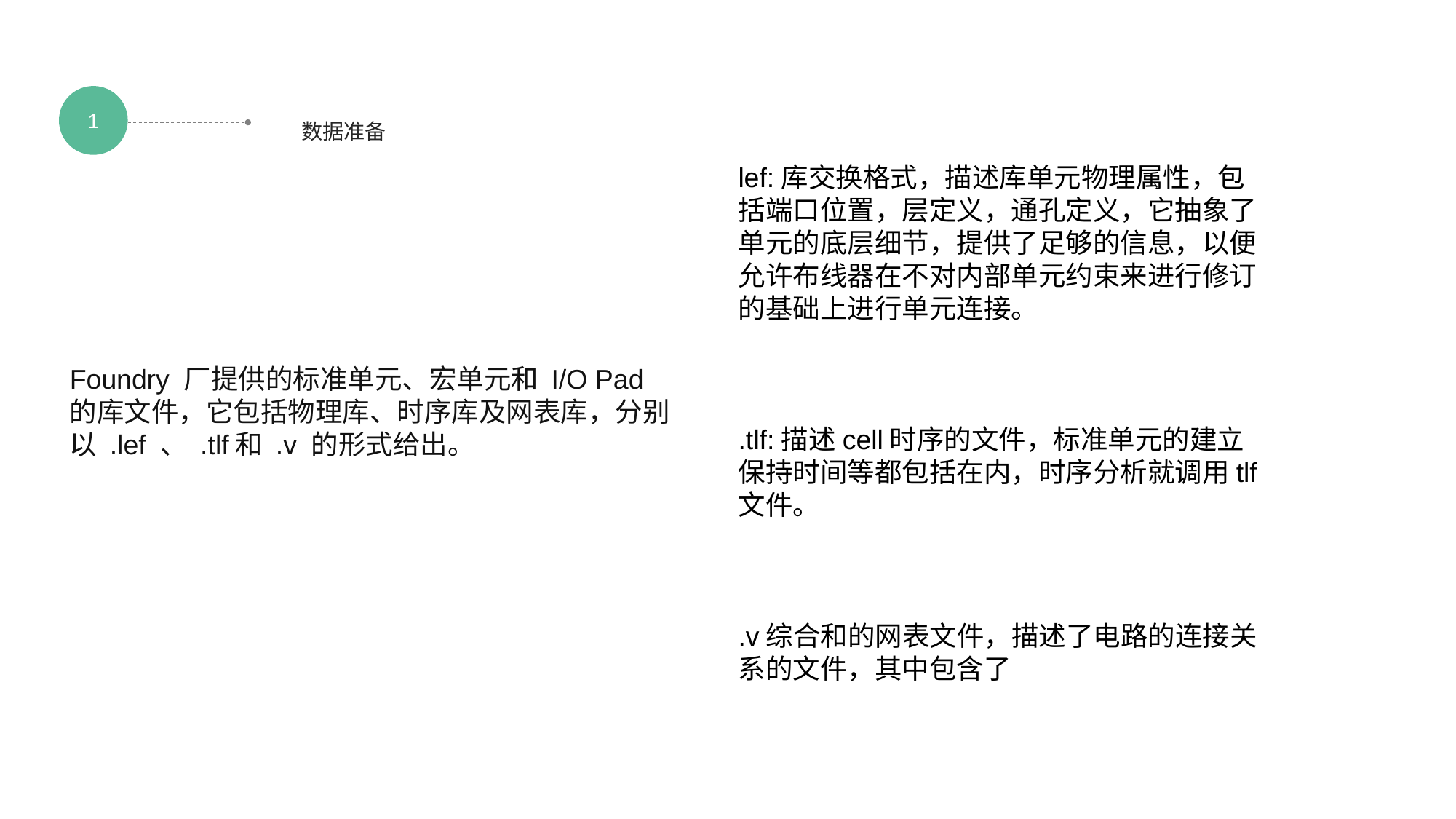

1
数据准备
lef:库交换格式，描述库单元物理属性，包括端口位置，层定义，通孔定义，它抽象了单元的底层细节，提供了足够的信息，以便允许布线器在不对内部单元约束来进行修订的基础上进行单元连接。

.tlf:描述cell时序的文件，标准单元的建立保持时间等都包括在内，时序分析就调用tlf文件。

.v综合和的网表文件，描述了电路的连接关系的文件，其中包含了
Foundry 厂提供的标准单元、宏单元和 I/O Pad 的库文件，它包括物理库、时序库及网表库，分别以 .lef 、 .tlf和 .v 的形式给出。